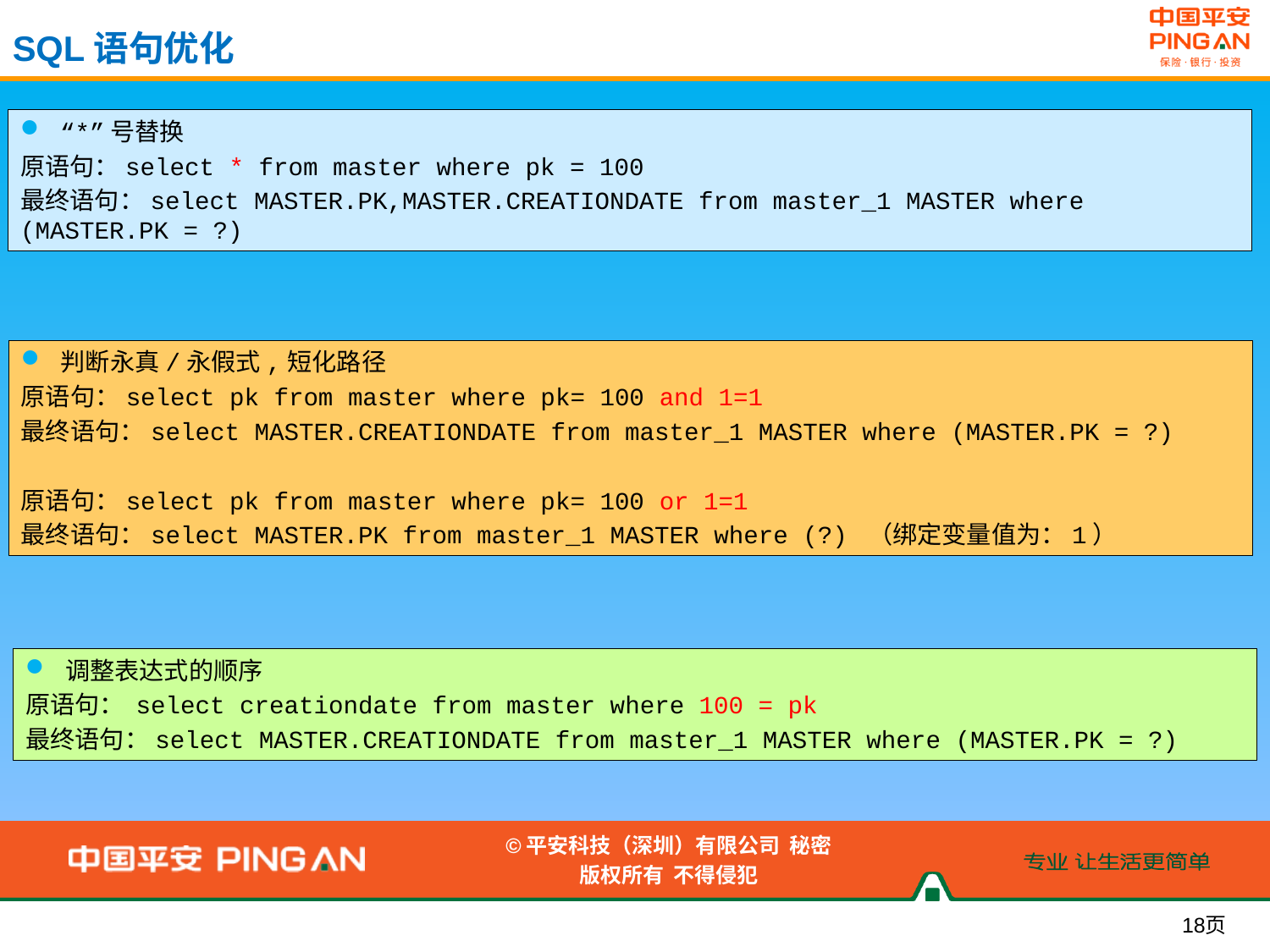

SQL语句优化
“*”号替换
原语句：select * from master where pk = 100
最终语句：select MASTER.PK,MASTER.CREATIONDATE from master_1 MASTER where (MASTER.PK = ?)
判断永真/永假式,短化路径
原语句：select pk from master where pk= 100 and 1=1
最终语句：select MASTER.CREATIONDATE from master_1 MASTER where (MASTER.PK = ?)

原语句：select pk from master where pk= 100 or 1=1
最终语句：select MASTER.PK from master_1 MASTER where (?) （绑定变量值为：1）
调整表达式的顺序
原语句： select creationdate from master where 100 = pk
最终语句：select MASTER.CREATIONDATE from master_1 MASTER where (MASTER.PK = ?)